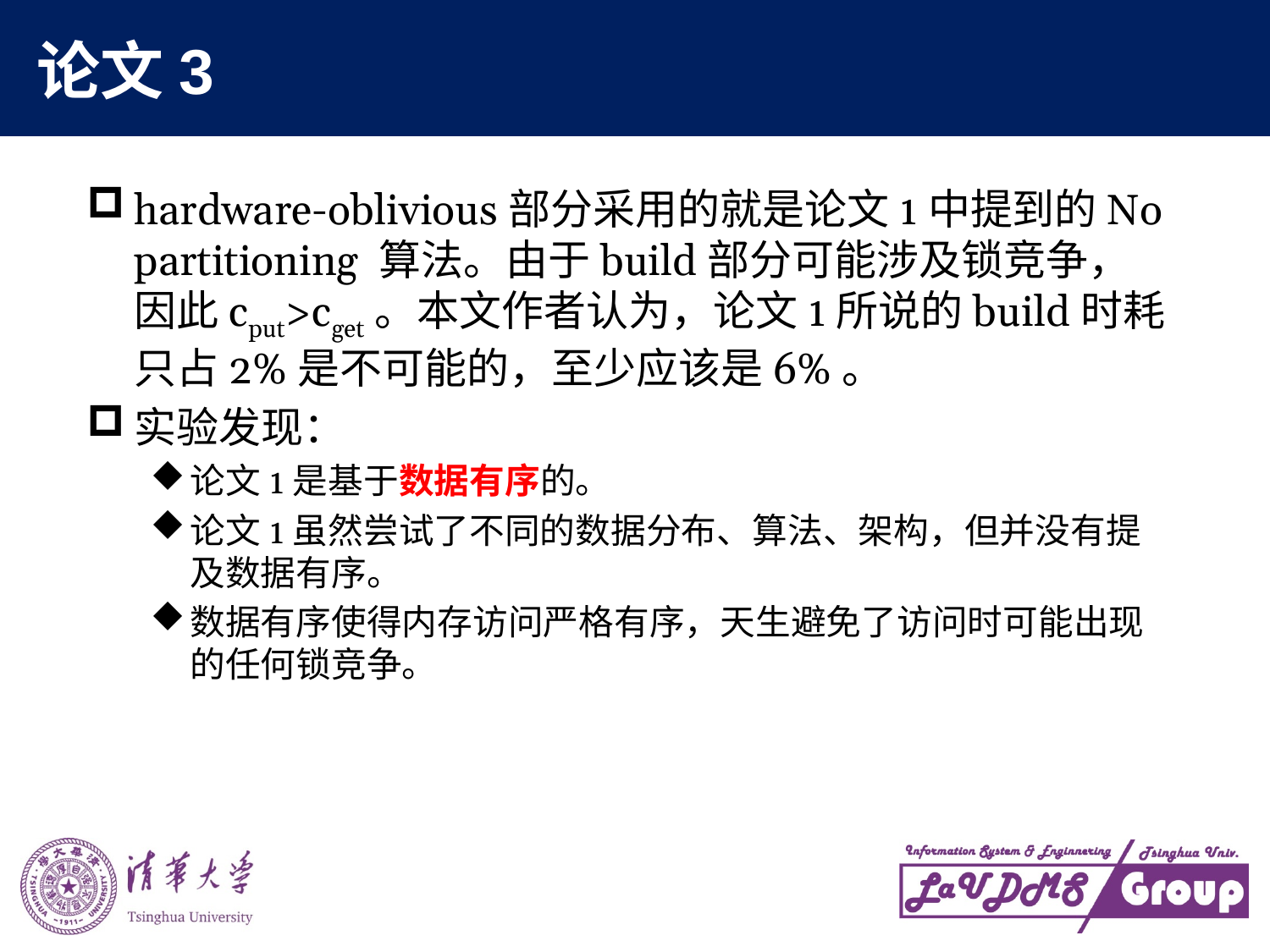

# 论文3
hardware-oblivious部分采用的就是论文1中提到的No partitioning 算法。由于build部分可能涉及锁竞争，因此cput>cget。本文作者认为，论文1所说的build时耗只占2%是不可能的，至少应该是6%。
实验发现：
论文1是基于数据有序的。
论文1虽然尝试了不同的数据分布、算法、架构，但并没有提及数据有序。
数据有序使得内存访问严格有序，天生避免了访问时可能出现的任何锁竞争。